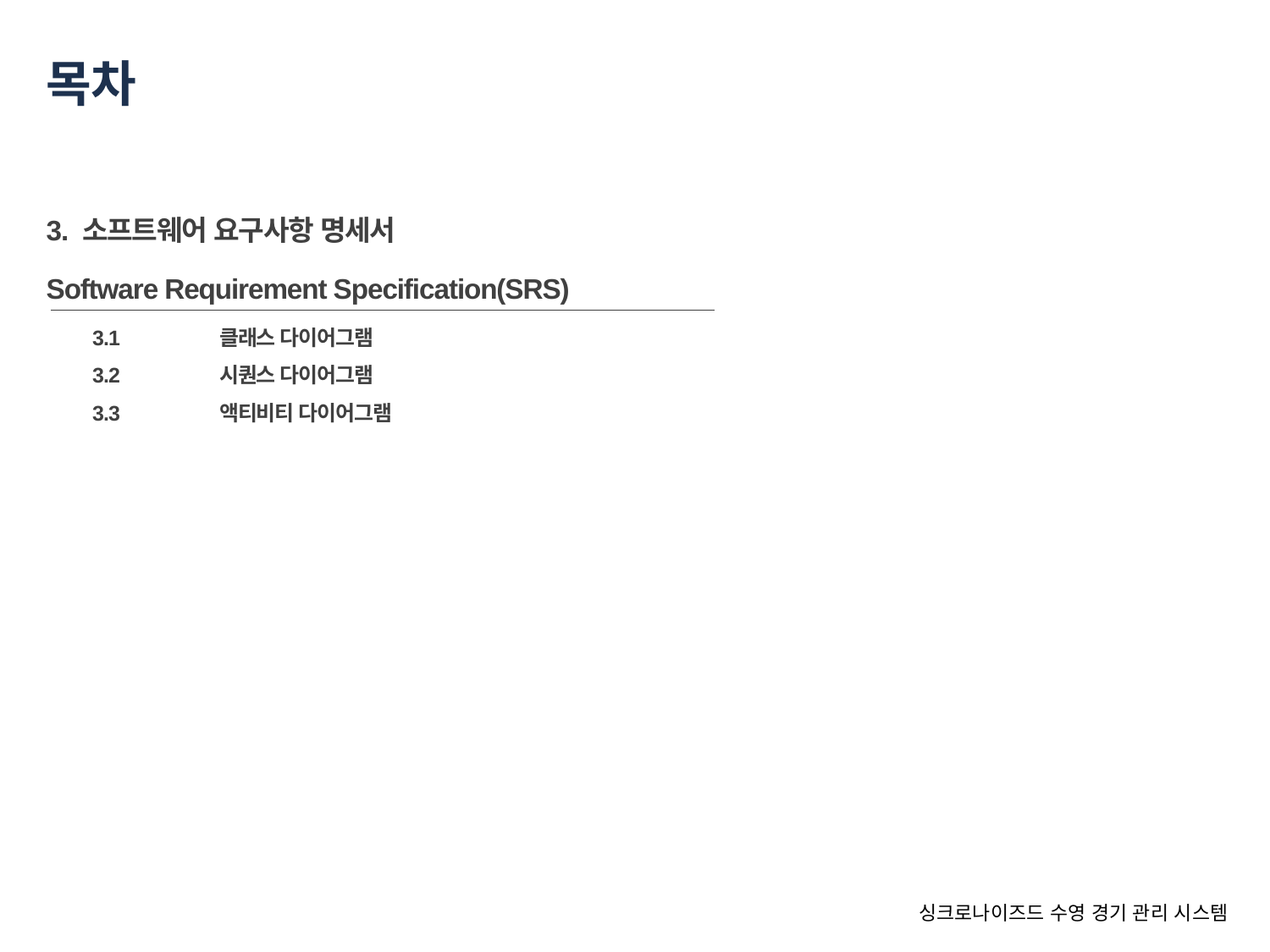

# 목차
3. 소프트웨어 요구사항 명세서
Software Requirement Specification(SRS)
	3.1	클래스 다이어그램
	3.2	시퀀스 다이어그램
	3.3	액티비티 다이어그램
싱크로나이즈드 수영 경기 관리 시스템